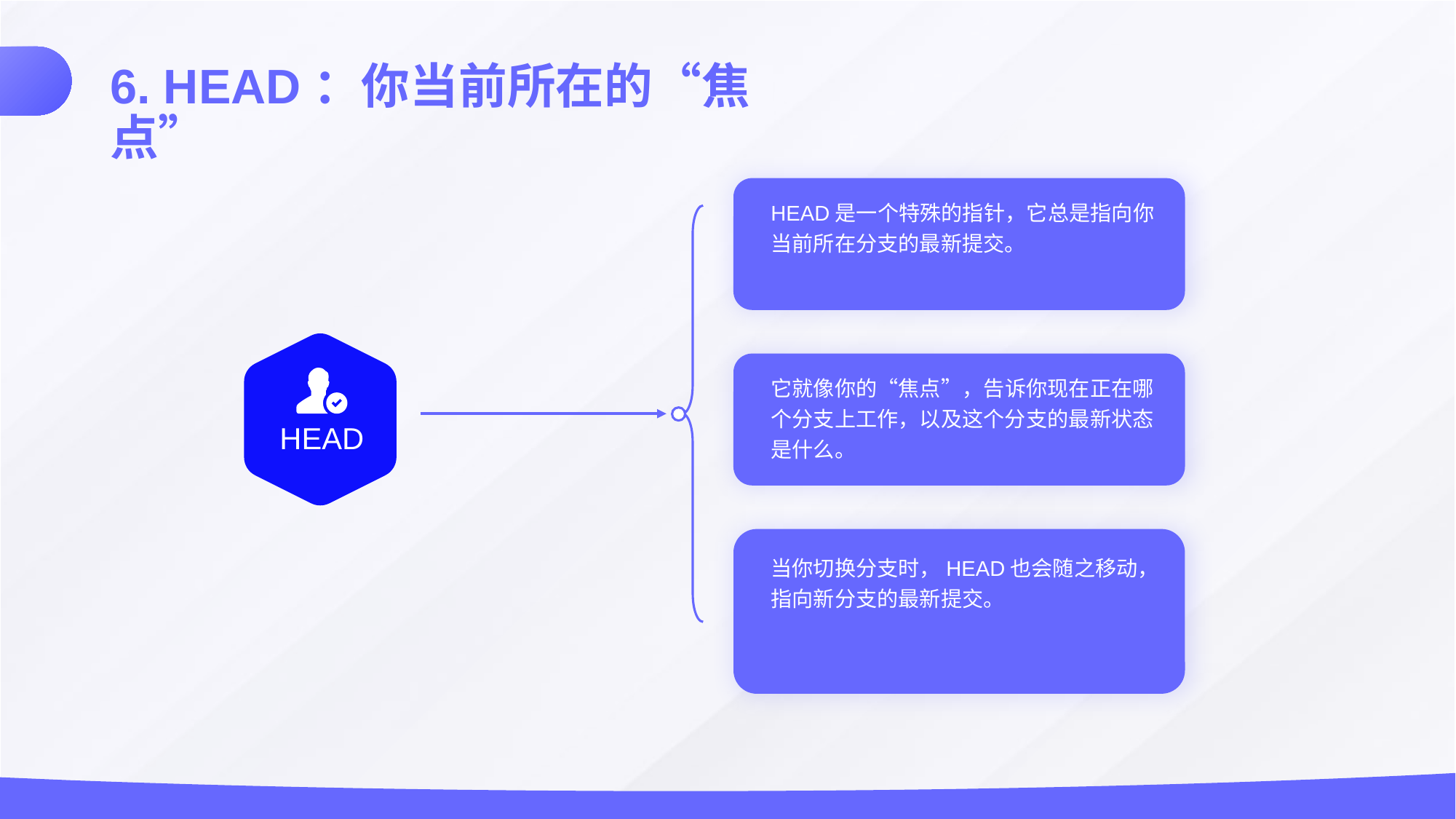

6. HEAD：你当前所在的“焦点”

HEAD是一个特殊的指针，它总是指向你当前所在分支的最新提交。

它就像你的“焦点”，告诉你现在正在哪个分支上工作，以及这个分支的最新状态是什么。

HEAD

当你切换分支时，HEAD也会随之移动，指向新分支的最新提交。